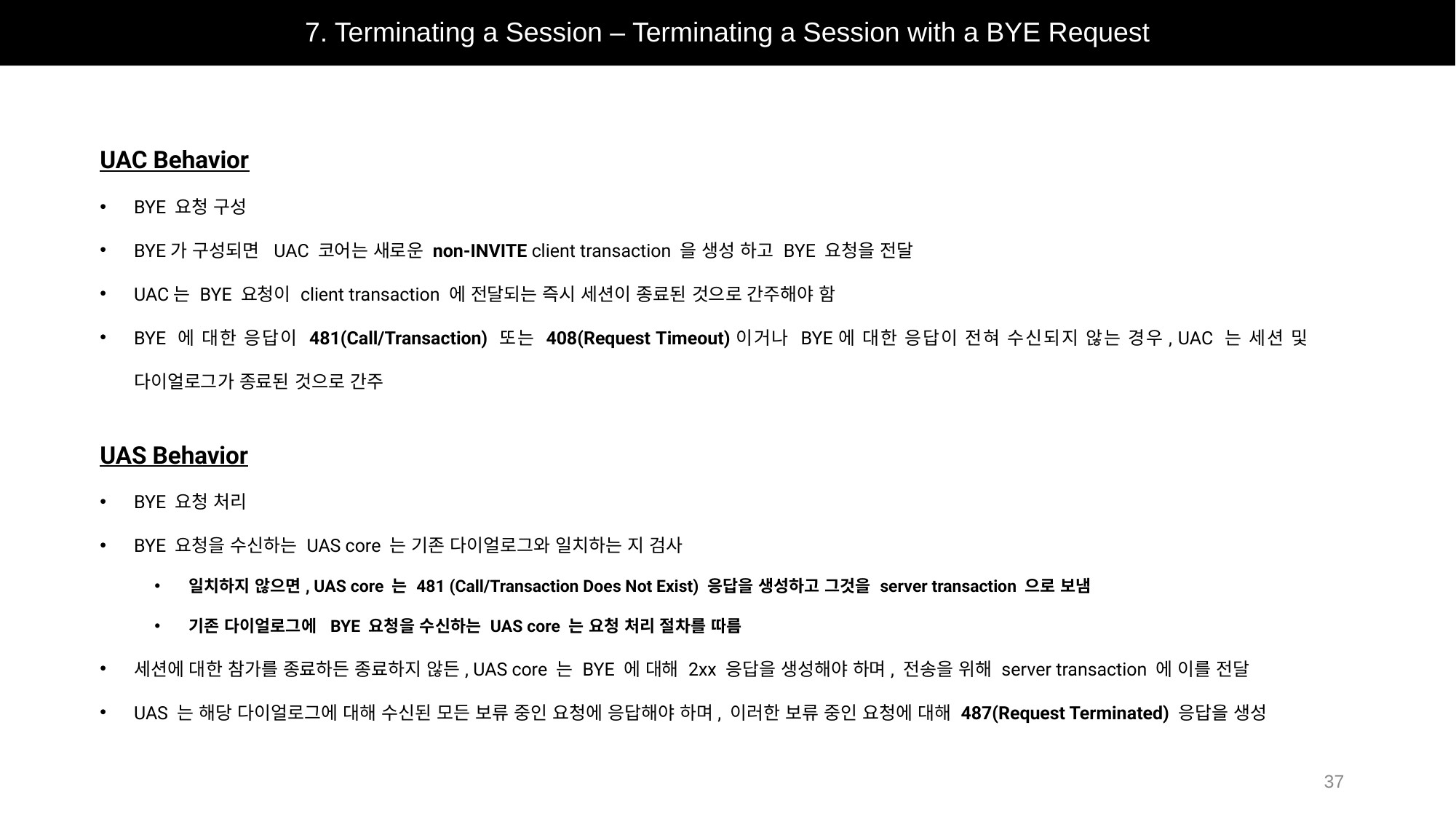

# 7. Terminating a Session – Terminating a Session with a BYE Request
UAC Behavior
BYE 요청 구성
BYE가 구성되면  UAC 코어는 새로운 non-INVITE client transaction 을 생성 하고 BYE 요청을 전달
UAC는 BYE 요청이 client transaction 에 전달되는 즉시 세션이 종료된 것으로 간주해야 함
BYE 에 대한 응답이 481(Call/Transaction) 또는 408(Request Timeout)이거나 BYE에 대한 응답이 전혀 수신되지 않는 경우, UAC 는 세션 및 다이얼로그가 종료된 것으로 간주
UAS Behavior
BYE 요청 처리
BYE 요청을 수신하는 UAS core 는 기존 다이얼로그와 일치하는 지 검사
일치하지 않으면, UAS core 는 481 (Call/Transaction Does Not Exist) 응답을 생성하고 그것을 server transaction 으로 보냄
기존 다이얼로그에  BYE 요청을 수신하는 UAS core 는 요청 처리 절차를 따름
세션에 대한 참가를 종료하든 종료하지 않든, UAS core 는 BYE 에 대해 2xx 응답을 생성해야 하며, 전송을 위해 server transaction 에 이를 전달
UAS 는 해당 다이얼로그에 대해 수신된 모든 보류 중인 요청에 응답해야 하며, 이러한 보류 중인 요청에 대해 487(Request Terminated) 응답을 생성
37